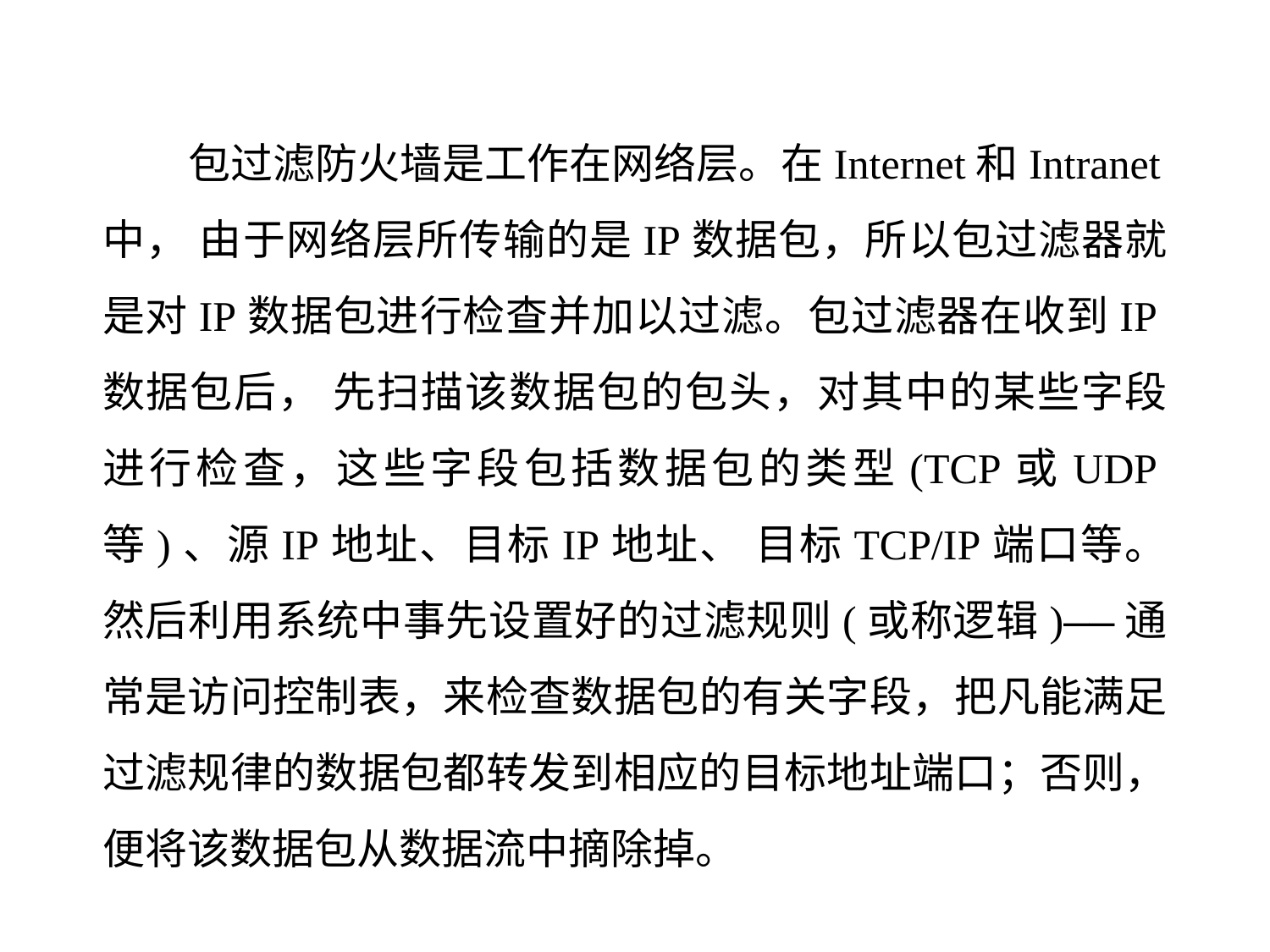

包过滤防火墙是工作在网络层。在Internet和Intranet中， 由于网络层所传输的是IP数据包，所以包过滤器就是对IP数据包进行检查并加以过滤。包过滤器在收到IP数据包后， 先扫描该数据包的包头，对其中的某些字段进行检查，这些字段包括数据包的类型(TCP或UDP等)、源IP地址、目标IP地址、 目标TCP/IP端口等。然后利用系统中事先设置好的过滤规则(或称逻辑)——通常是访问控制表，来检查数据包的有关字段，把凡能满足过滤规律的数据包都转发到相应的目标地址端口；否则，便将该数据包从数据流中摘除掉。